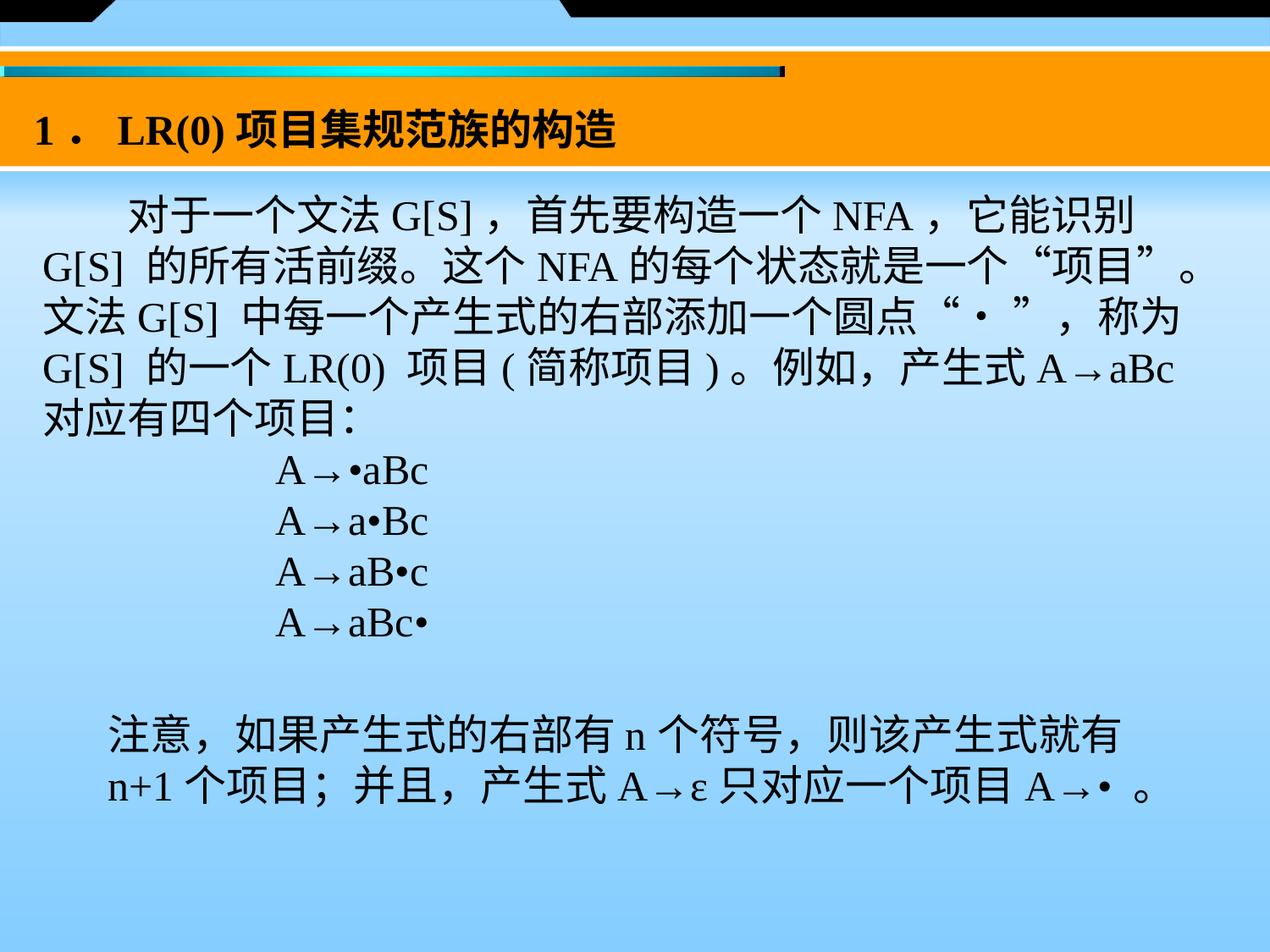

1．LR(0)项目集规范族的构造
　　对于一个文法G[S]，首先要构造一个NFA，它能识别G[S] 的所有活前缀。这个NFA的每个状态就是一个“项目”。文法G[S] 中每一个产生式的右部添加一个圆点“• ”，称为G[S] 的一个LR(0) 项目(简称项目)。例如，产生式A→aBc对应有四个项目：
                      A→•aBc
                      A→a•Bc
                      A→aB•c
                      A→aBc•
注意，如果产生式的右部有n个符号，则该产生式就有n+1个项目；并且，产生式A→ε只对应一个项目A→• 。